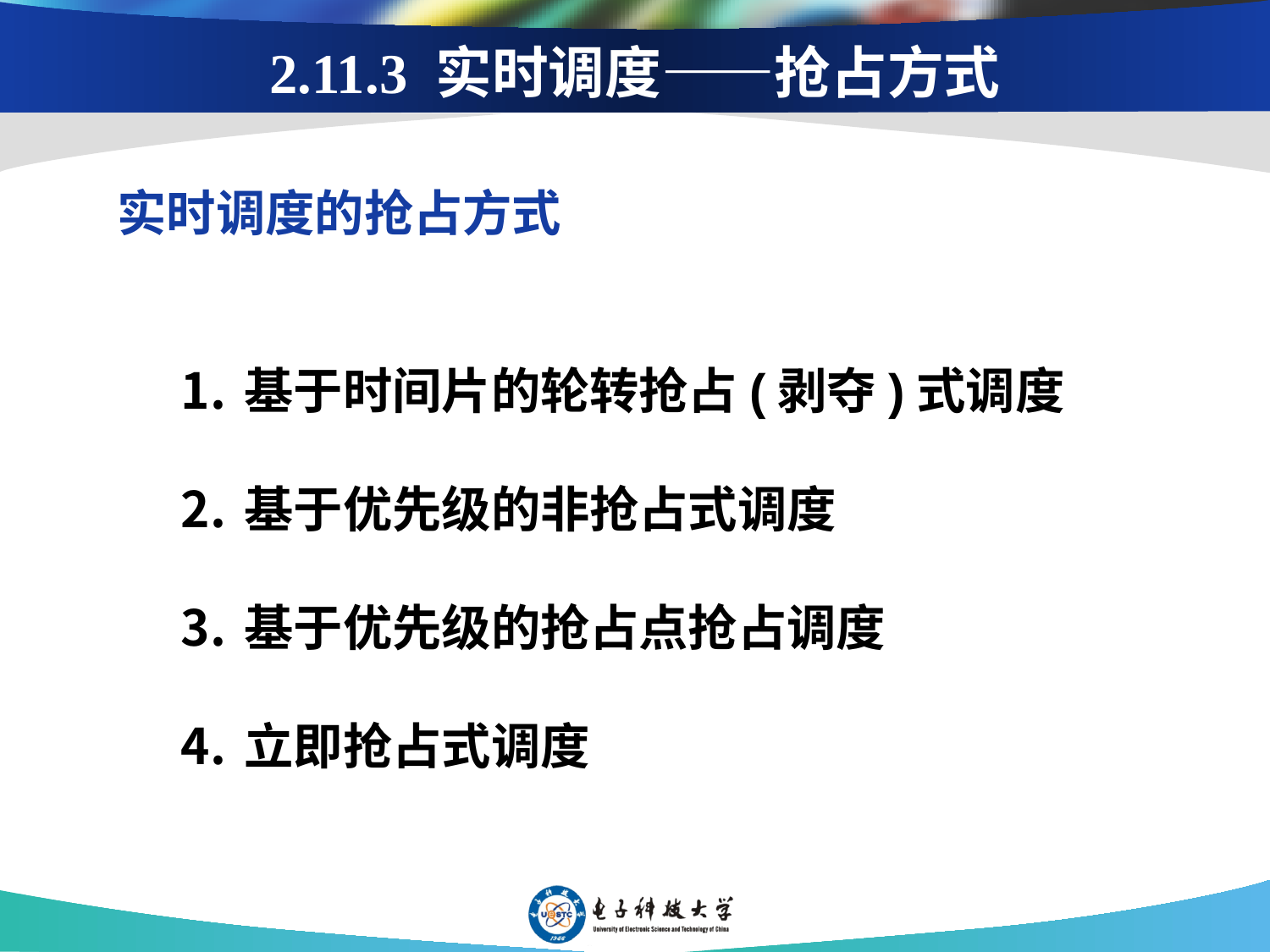

# 2.11.3 实时调度——抢占方式
实时调度的抢占方式

基于时间片的轮转抢占(剥夺)式调度
基于优先级的非抢占式调度
基于优先级的抢占点抢占调度
立即抢占式调度